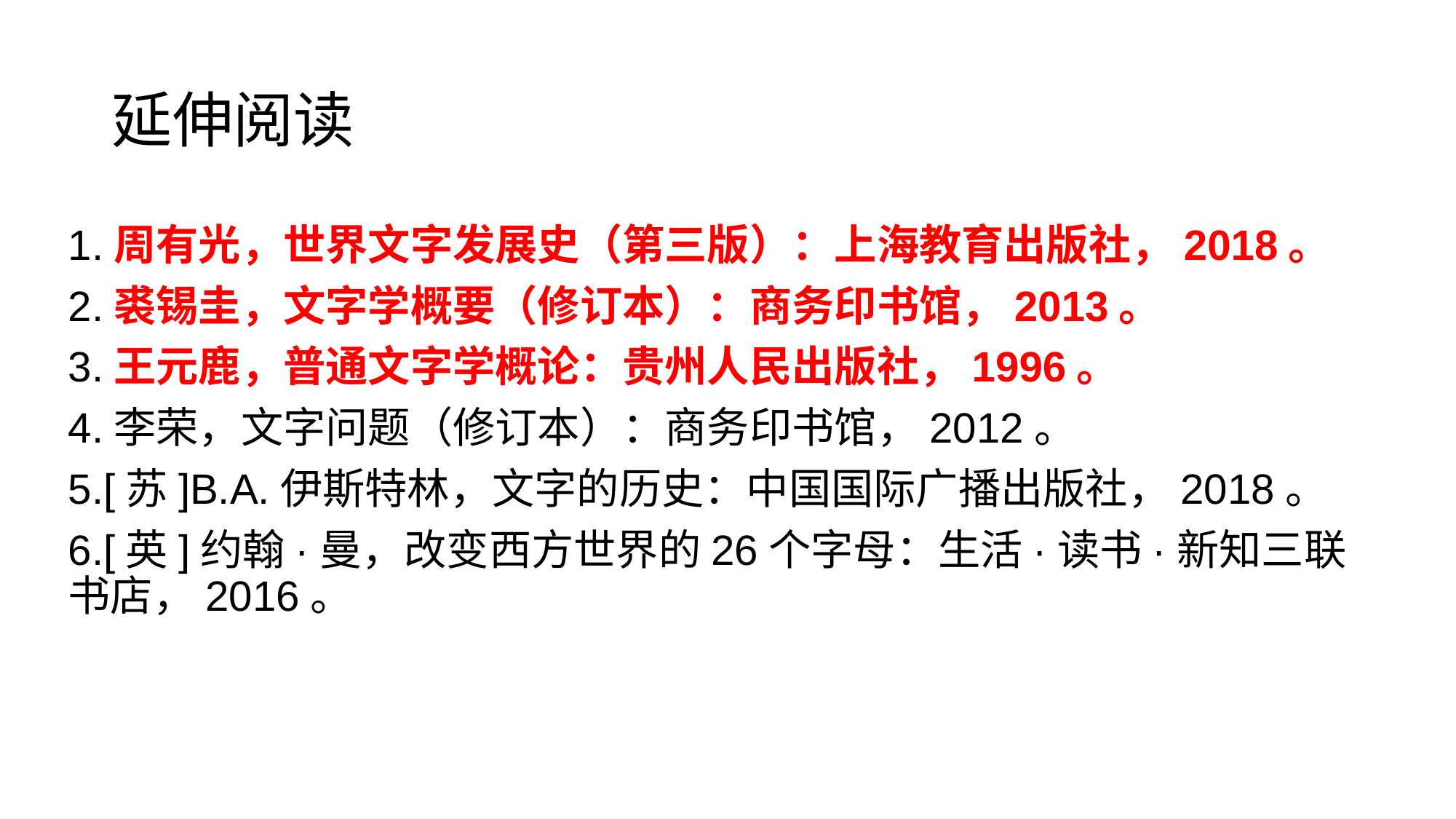

# 延伸阅读
1.周有光，世界文字发展史（第三版）：上海教育出版社，2018。
2.裘锡圭，文字学概要（修订本）：商务印书馆，2013。
3.王元鹿，普通文字学概论：贵州人民出版社，1996。
4.李荣，文字问题（修订本）：商务印书馆，2012。
5.[苏]B.A.伊斯特林，文字的历史：中国国际广播出版社，2018。
6.[英]约翰·曼，改变西方世界的26个字母：生活·读书·新知三联书店，2016。